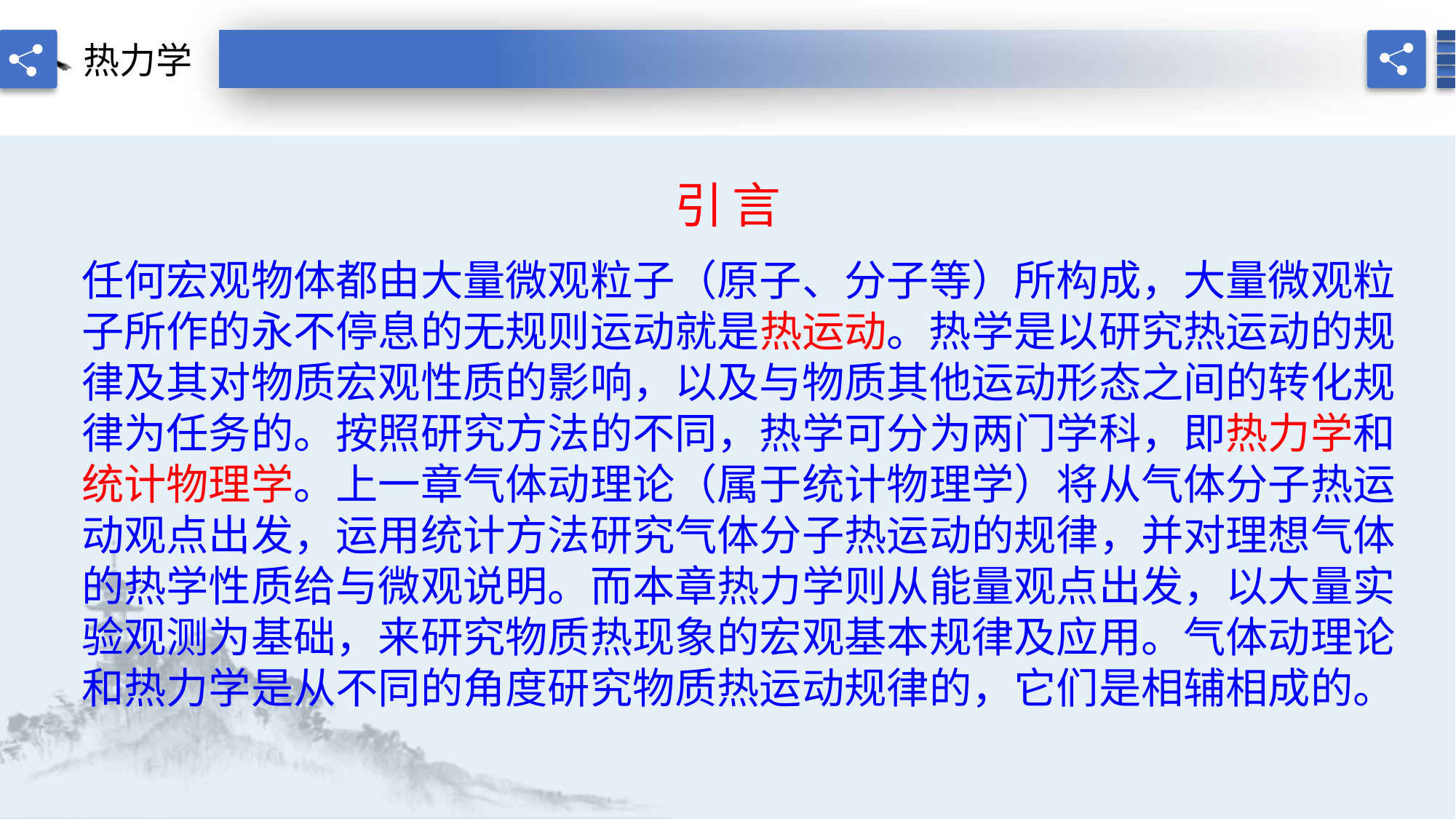

热力学

引言
任何宏观物体都由大量微观粒子（原子、分子等）所构成，大量微观粒子所作的永不停息的无规则运动就是热运动。热学是以研究热运动的规律及其对物质宏观性质的影响，以及与物质其他运动形态之间的转化规律为任务的。按照研究方法的不同，热学可分为两门学科，即热力学和统计物理学。上一章气体动理论（属于统计物理学）将从气体分子热运动观点出发，运用统计方法研究气体分子热运动的规律，并对理想气体的热学性质给与微观说明。而本章热力学则从能量观点出发，以大量实验观测为基础，来研究物质热现象的宏观基本规律及应用。气体动理论和热力学是从不同的角度研究物质热运动规律的，它们是相辅相成的。